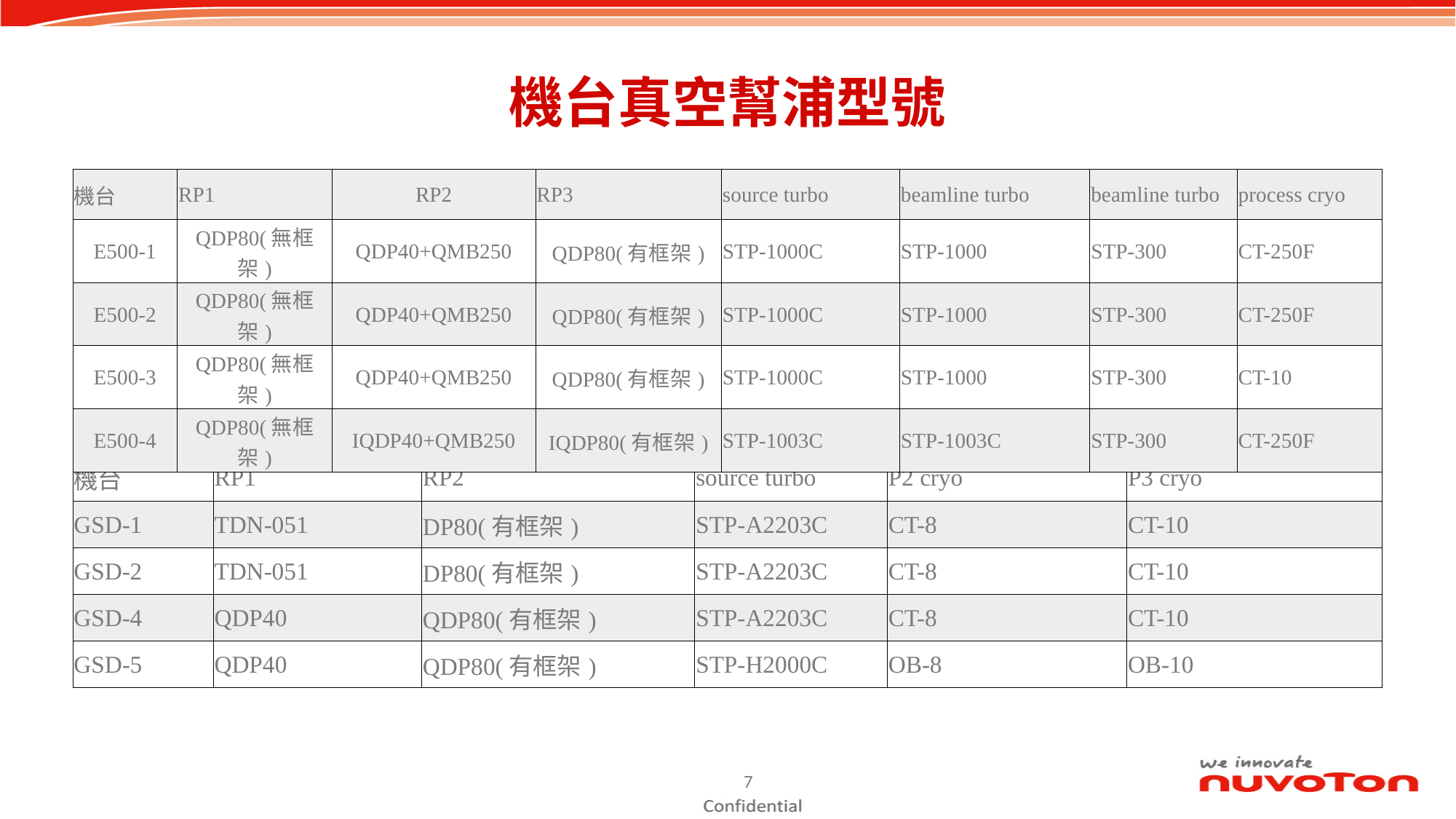

# 機台真空幫浦型號
| 機台 | RP1 | RP2 | RP3 | source turbo | beamline turbo | beamline turbo | process cryo |
| --- | --- | --- | --- | --- | --- | --- | --- |
| E500-1 | QDP80(無框架) | QDP40+QMB250 | QDP80(有框架) | STP-1000C | STP-1000 | STP-300 | CT-250F |
| E500-2 | QDP80(無框架) | QDP40+QMB250 | QDP80(有框架) | STP-1000C | STP-1000 | STP-300 | CT-250F |
| E500-3 | QDP80(無框架) | QDP40+QMB250 | QDP80(有框架) | STP-1000C | STP-1000 | STP-300 | CT-10 |
| E500-4 | QDP80(無框架) | IQDP40+QMB250 | IQDP80(有框架) | STP-1003C | STP-1003C | STP-300 | CT-250F |
| 機台 | RP1 | RP2 | source turbo | P2 cryo | P3 cryo |
| --- | --- | --- | --- | --- | --- |
| GSD-1 | TDN-051 | DP80(有框架) | STP-A2203C | CT-8 | CT-10 |
| GSD-2 | TDN-051 | DP80(有框架) | STP-A2203C | CT-8 | CT-10 |
| GSD-4 | QDP40 | QDP80(有框架) | STP-A2203C | CT-8 | CT-10 |
| GSD-5 | QDP40 | QDP80(有框架) | STP-H2000C | OB-8 | OB-10 |
7